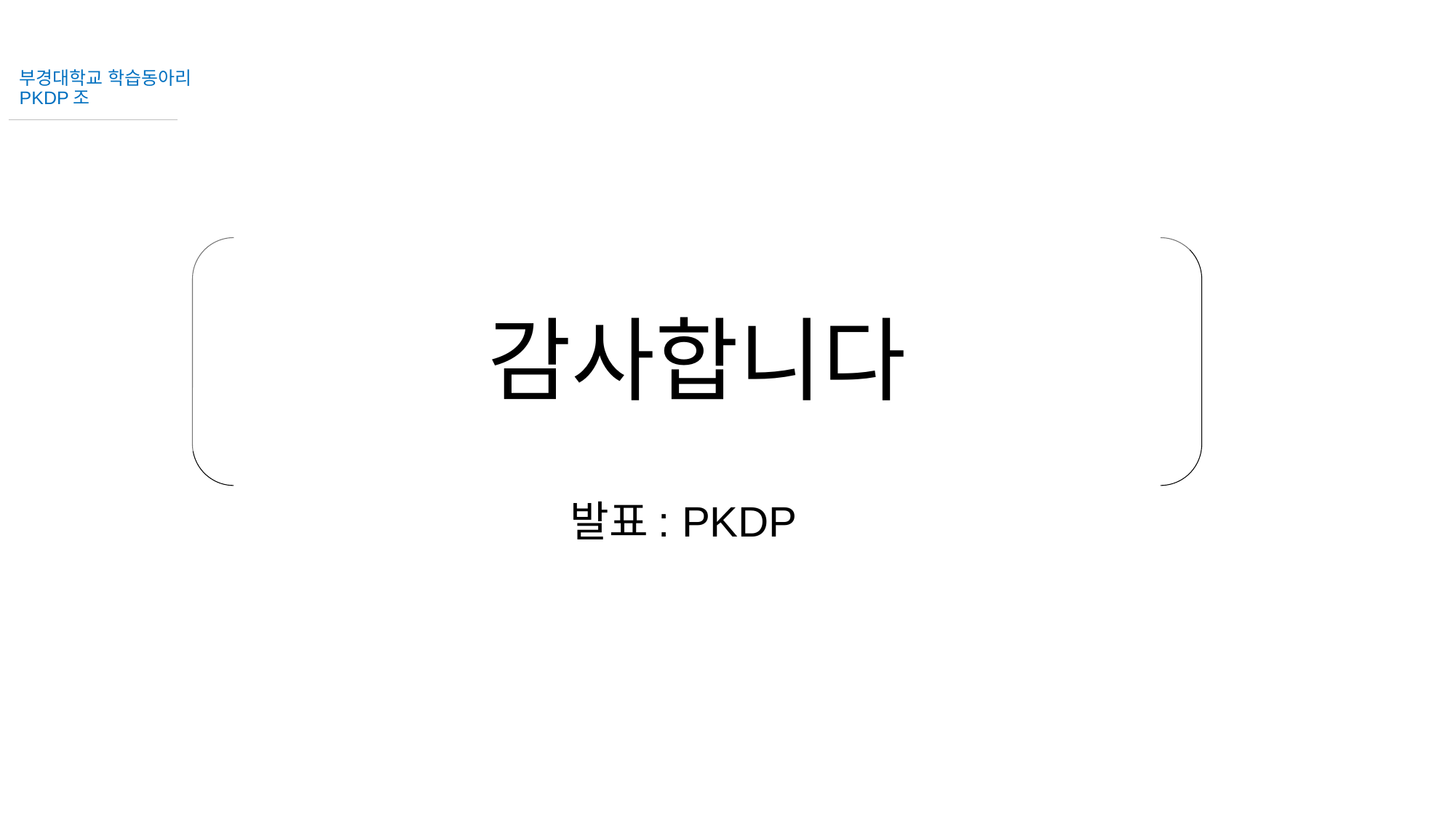

부경대학교 학습동아리 PKDP조
# 감사합니다

발표: PKDP